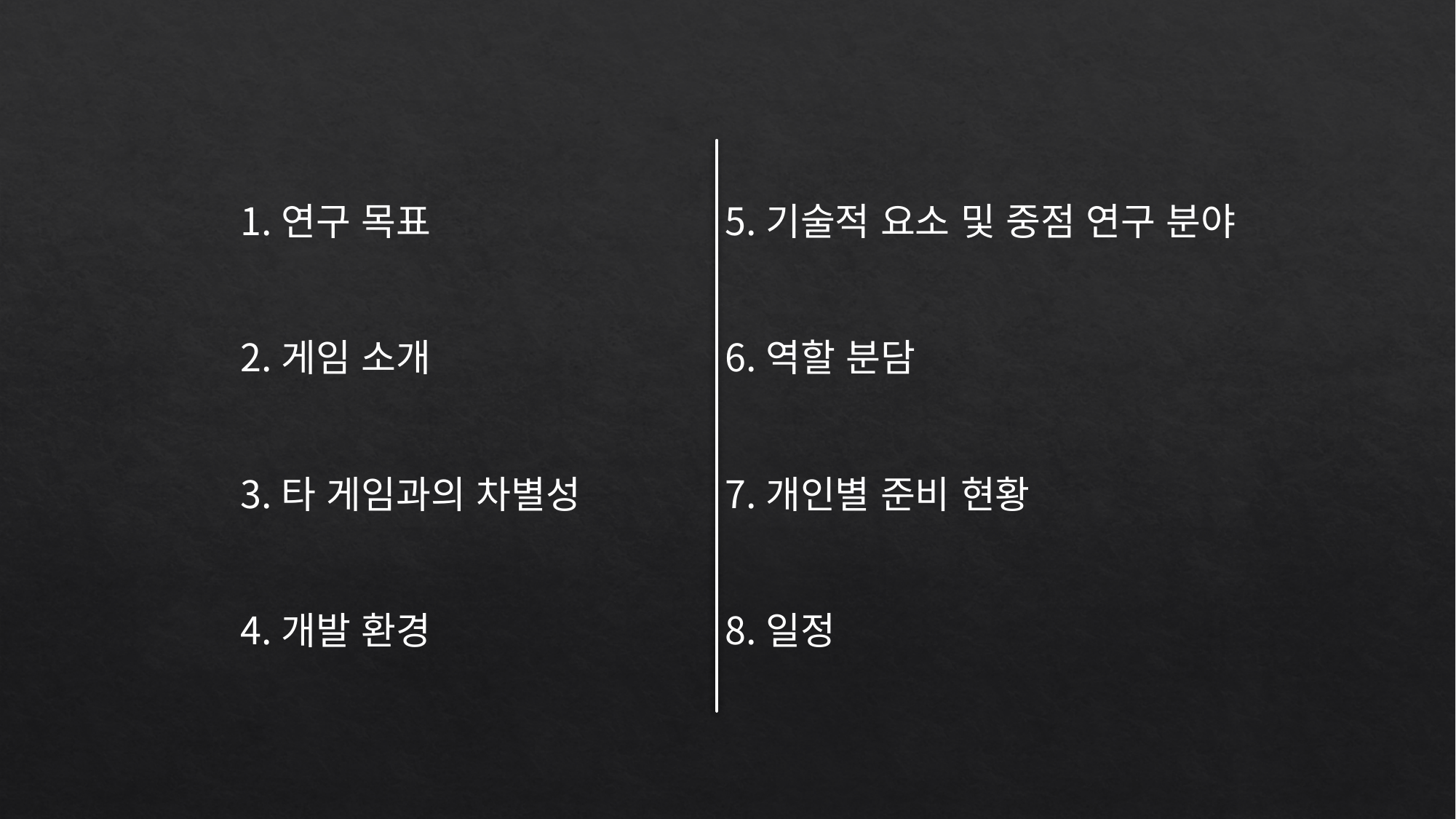

연구 목표

게임 소개

타 게임과의 차별성

개발 환경

기술적 요소 및 중점 연구 분야

역할 분담

개인별 준비 현황

일정